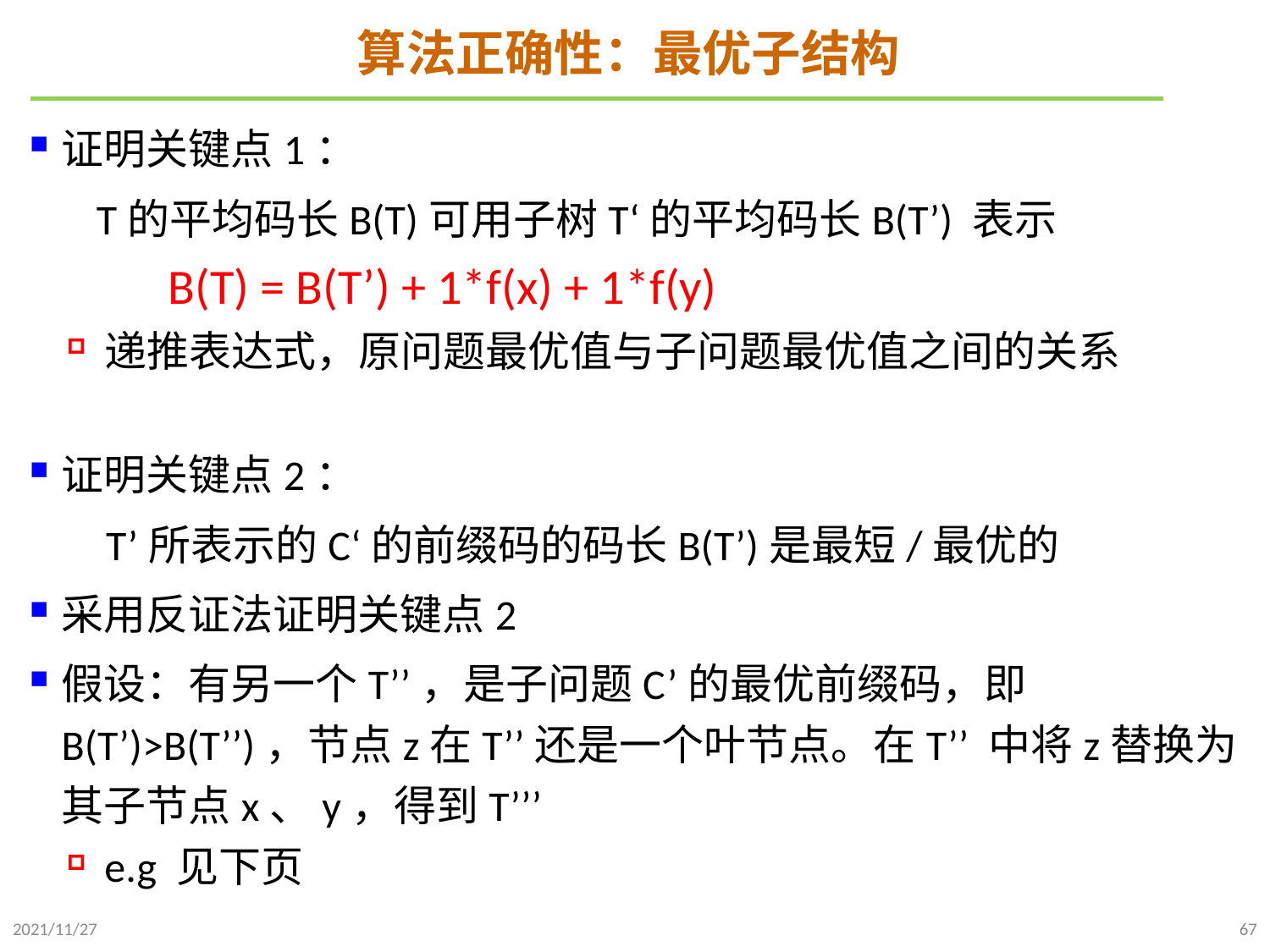

# 算法正确性：最优子结构
证明关键点1：
       T的平均码长B(T)可用子树T‘的平均码长B(T’) 表示
         B(T) = B(T’) + 1*f(x) + 1*f(y)
递推表达式，原问题最优值与子问题最优值之间的关系

证明关键点2：
        T’所表示的C‘的前缀码的码长B(T’)是最短/最优的
采用反证法证明关键点2
假设：有另一个T’’，是子问题C’的最优前缀码，即B(T’)>B(T’’)，节点z在T’’还是一个叶节点。在T’’ 中将z替换为其子节点x、y，得到T’’’
e.g 见下页

2021/11/27
67